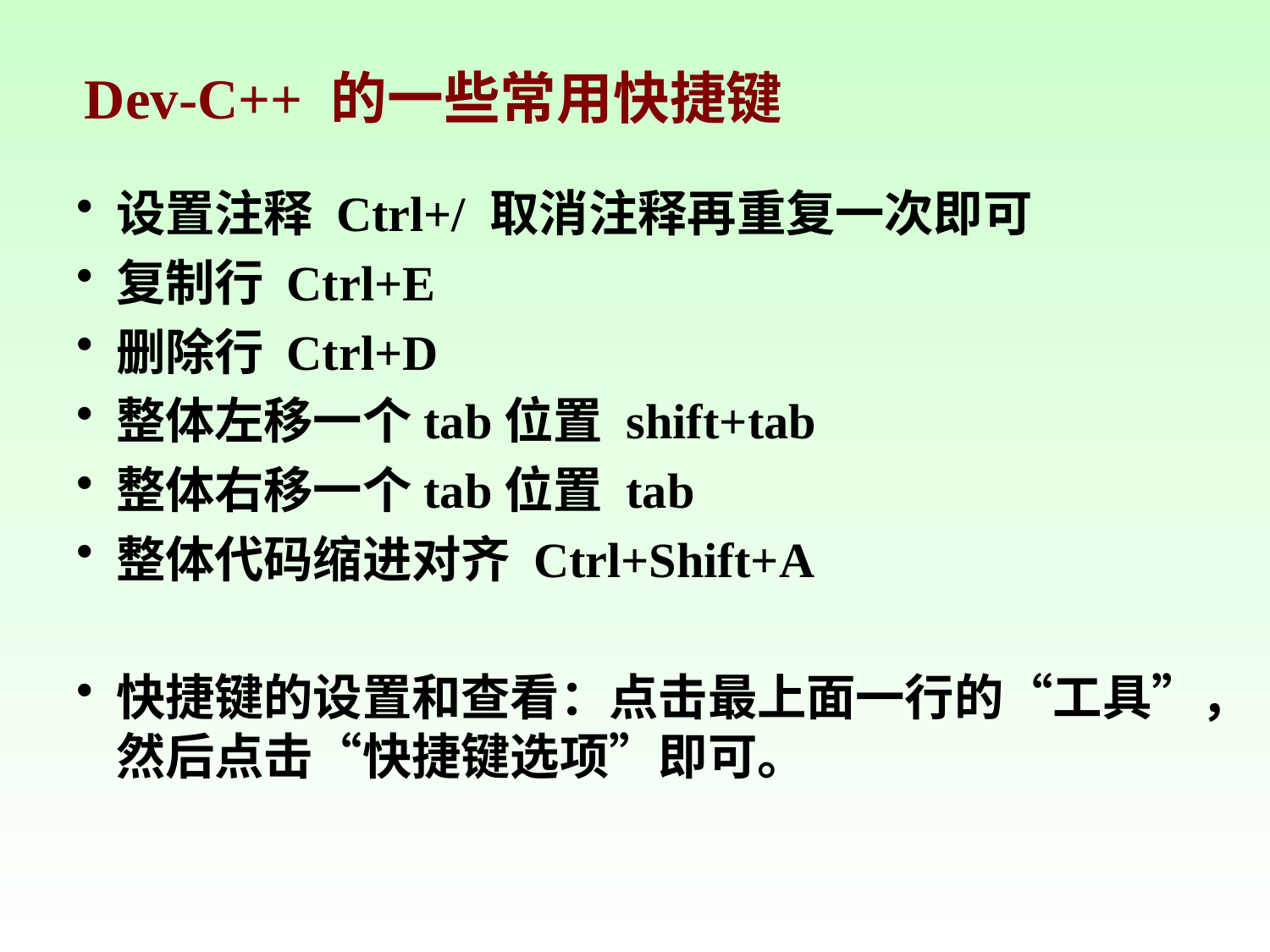

Dev-C++ 的一些常用快捷键
设置注释 Ctrl+/ 取消注释再重复一次即可
复制行 Ctrl+E
删除行 Ctrl+D
整体左移一个tab位置 shift+tab
整体右移一个tab位置 tab
整体代码缩进对齐 Ctrl+Shift+A

快捷键的设置和查看：点击最上面一行的“工具”，然后点击“快捷键选项”即可。